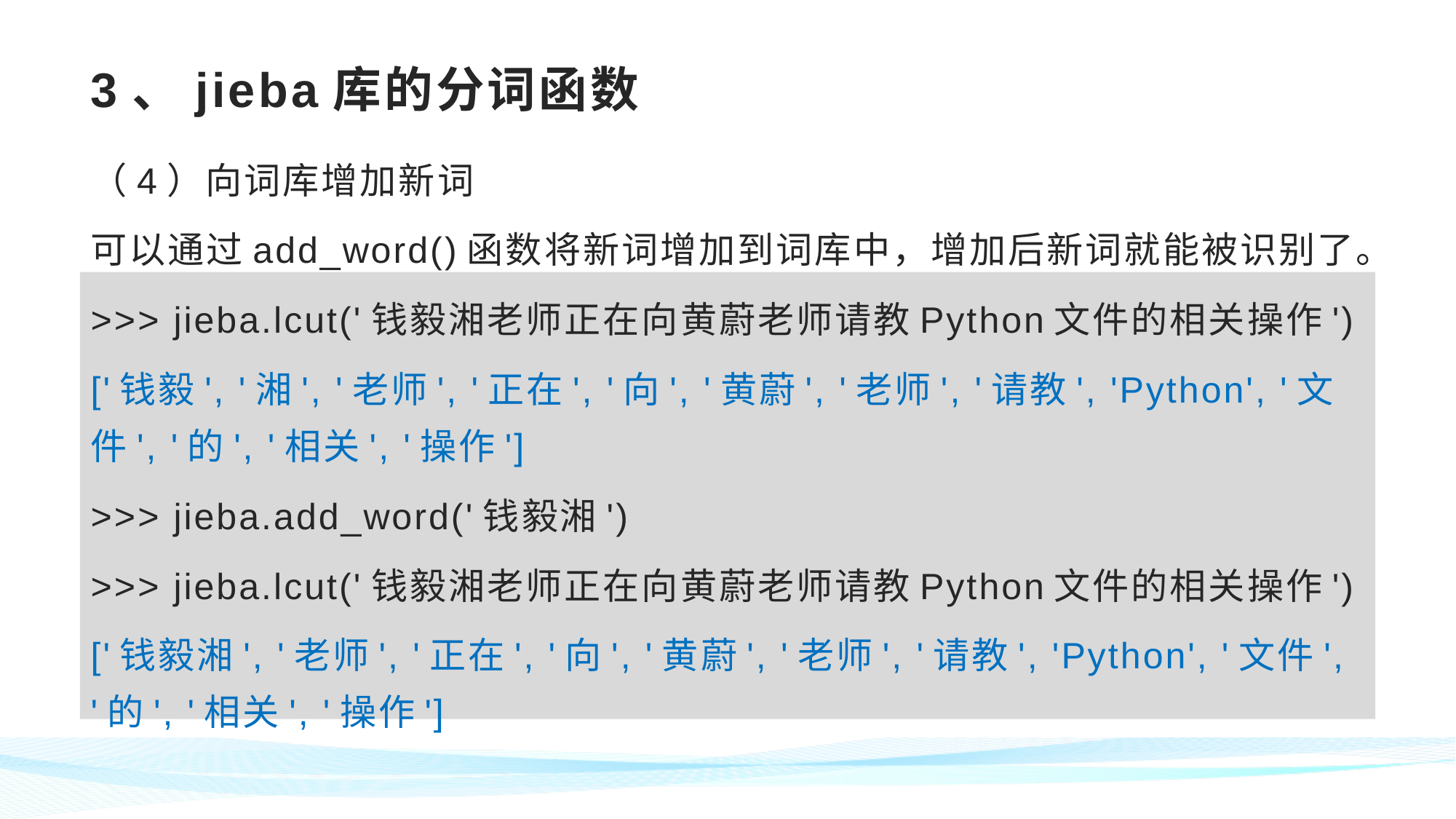

# 3、jieba库的分词函数
（4）向词库增加新词
可以通过add_word()函数将新词增加到词库中，增加后新词就能被识别了。
>>> jieba.lcut('钱毅湘老师正在向黄蔚老师请教Python文件的相关操作')
['钱毅', '湘', '老师', '正在', '向', '黄蔚', '老师', '请教', 'Python', '文件', '的', '相关', '操作']
>>> jieba.add_word('钱毅湘')
>>> jieba.lcut('钱毅湘老师正在向黄蔚老师请教Python文件的相关操作')
['钱毅湘', '老师', '正在', '向', '黄蔚', '老师', '请教', 'Python', '文件', '的', '相关', '操作']